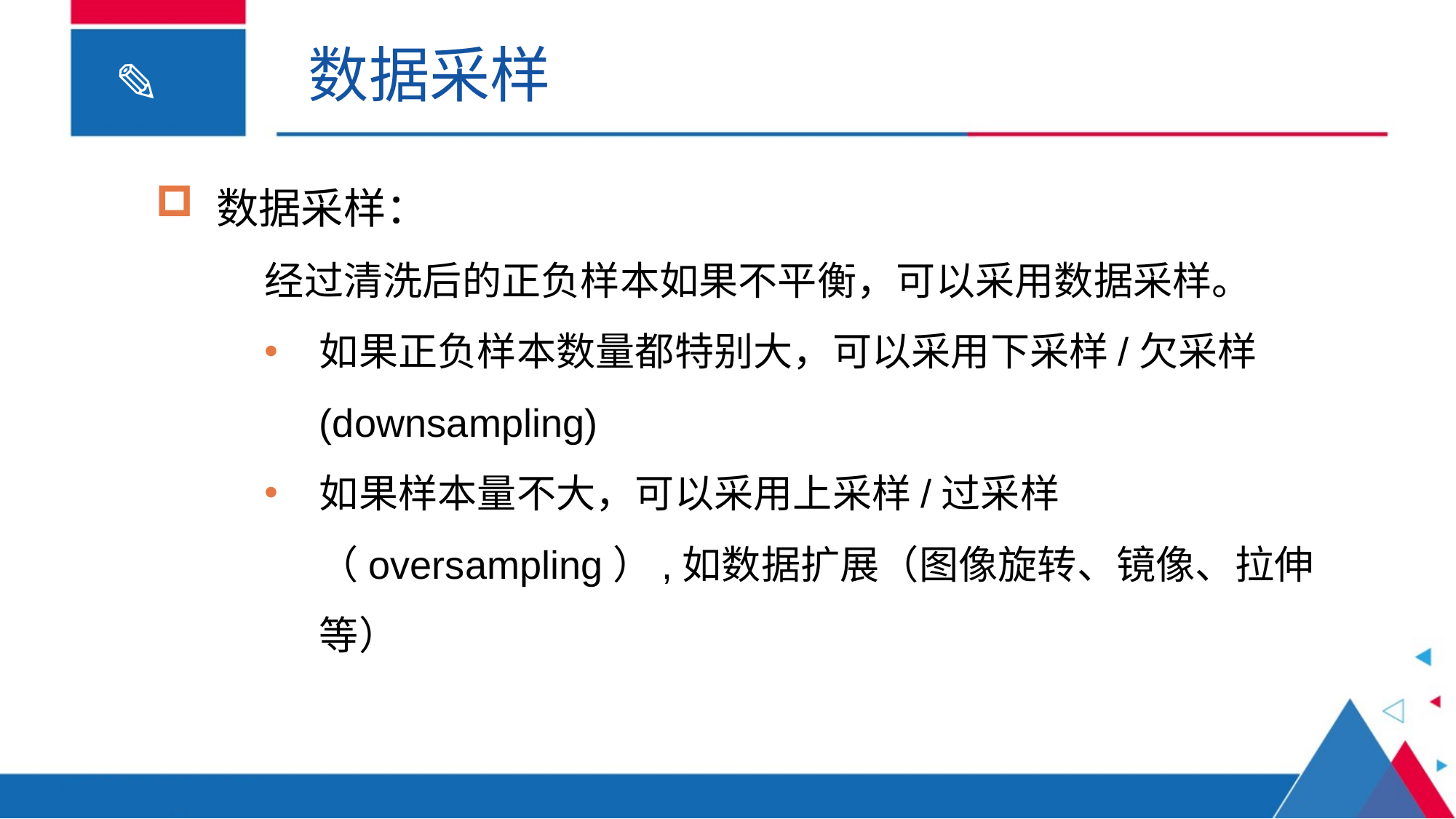

数据采样
 数据采样：
经过清洗后的正负样本如果不平衡，可以采用数据采样。
如果正负样本数量都特别大，可以采用下采样/欠采样(downsampling)
如果样本量不大，可以采用上采样/过采样（oversampling）,如数据扩展（图像旋转、镜像、拉伸等）